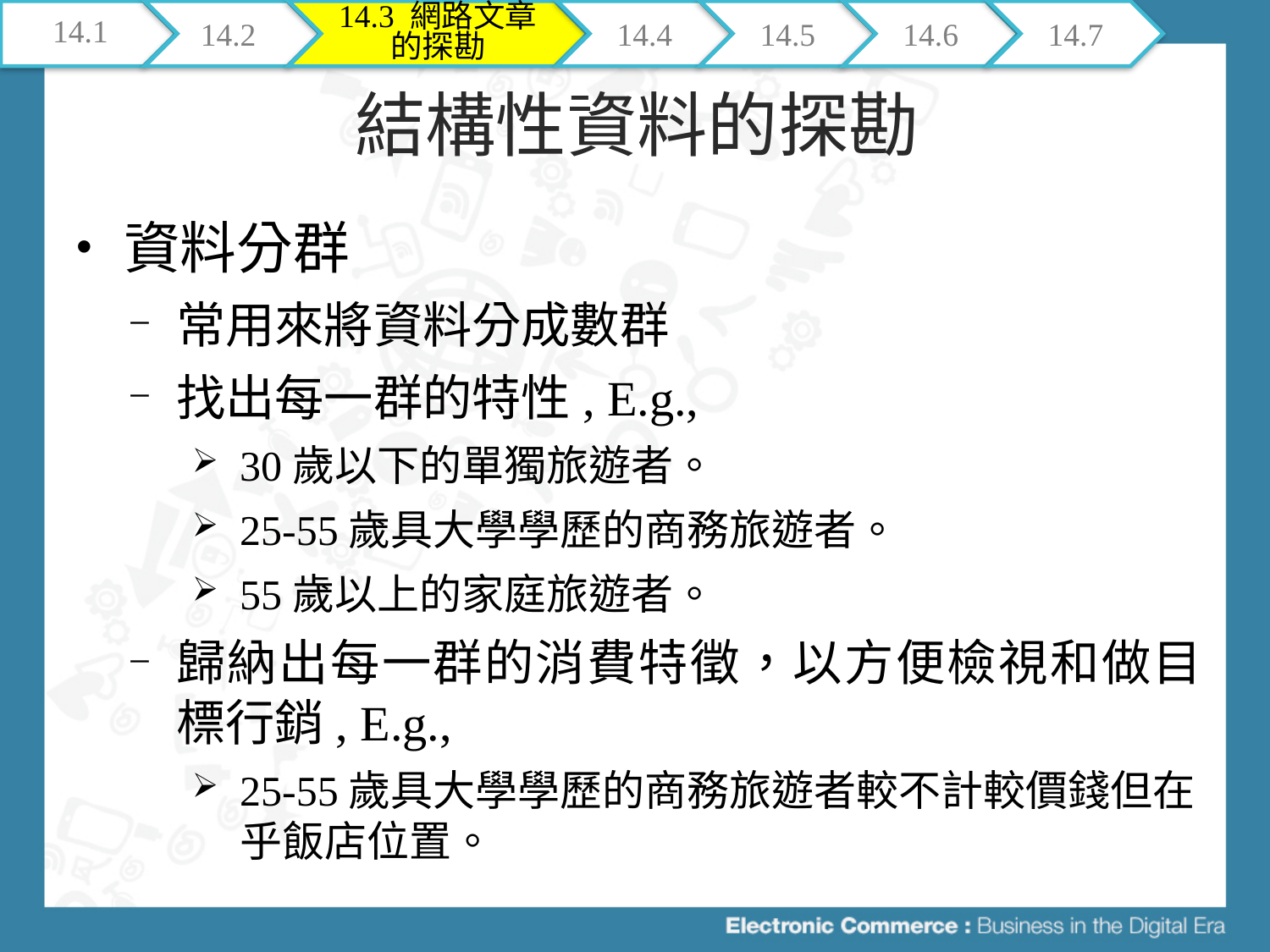

14.1
14.2
14.3 網路文章的探勘
14.4
14.5
14.6
14.7
# 結構性資料的探勘
資料分群
常用來將資料分成數群
找出每一群的特性, E.g.,
30歲以下的單獨旅遊者。
25-55歲具大學學歷的商務旅遊者。
55歲以上的家庭旅遊者。
歸納出每一群的消費特徵，以方便檢視和做目標行銷, E.g.,
25-55歲具大學學歷的商務旅遊者較不計較價錢但在乎飯店位置。